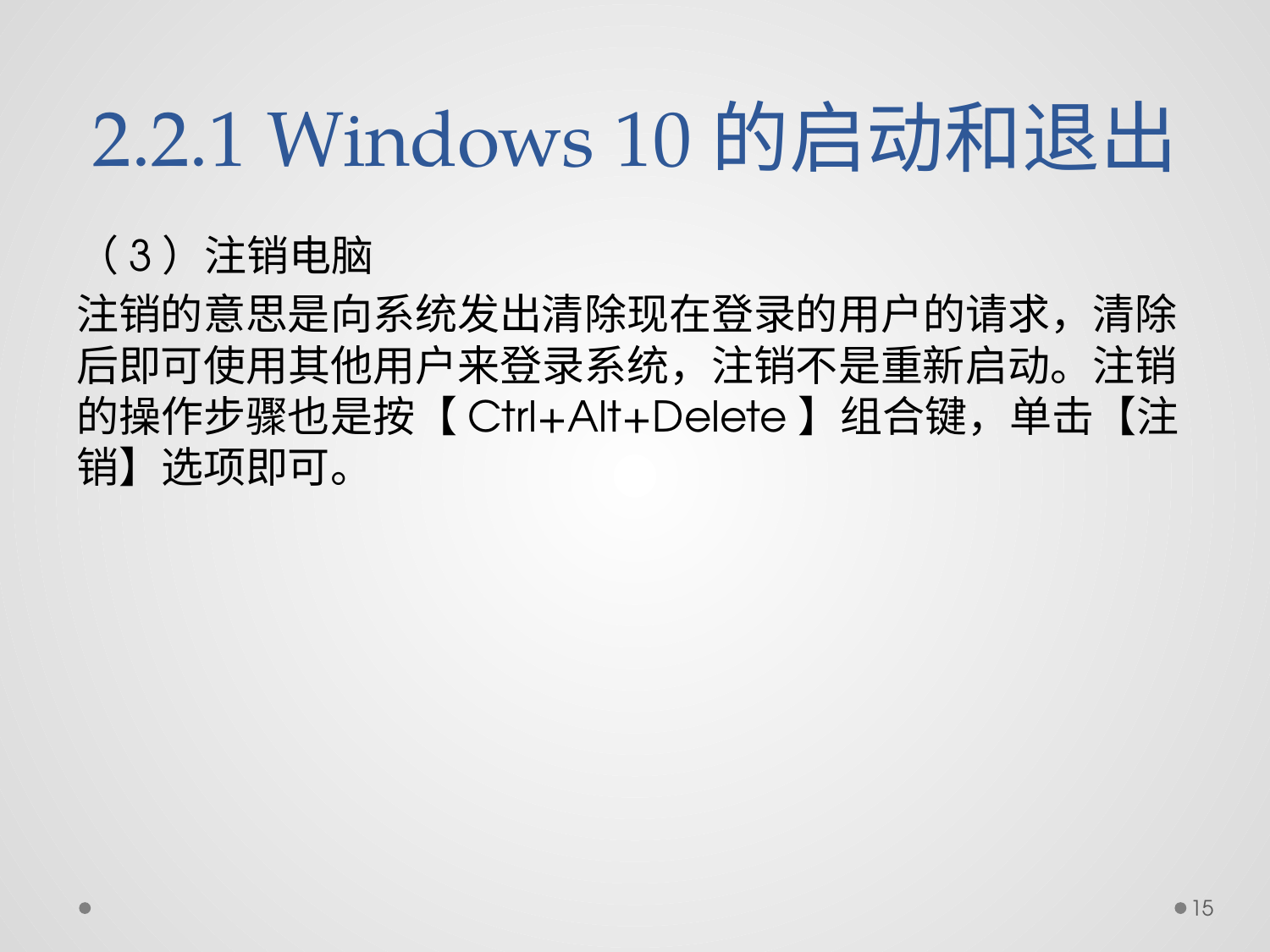

# 2.2.1 Windows 10的启动和退出
（3）注销电脑
注销的意思是向系统发出清除现在登录的用户的请求，清除后即可使用其他用户来登录系统，注销不是重新启动。注销的操作步骤也是按【Ctrl+Alt+Delete】组合键，单击【注销】选项即可。
15